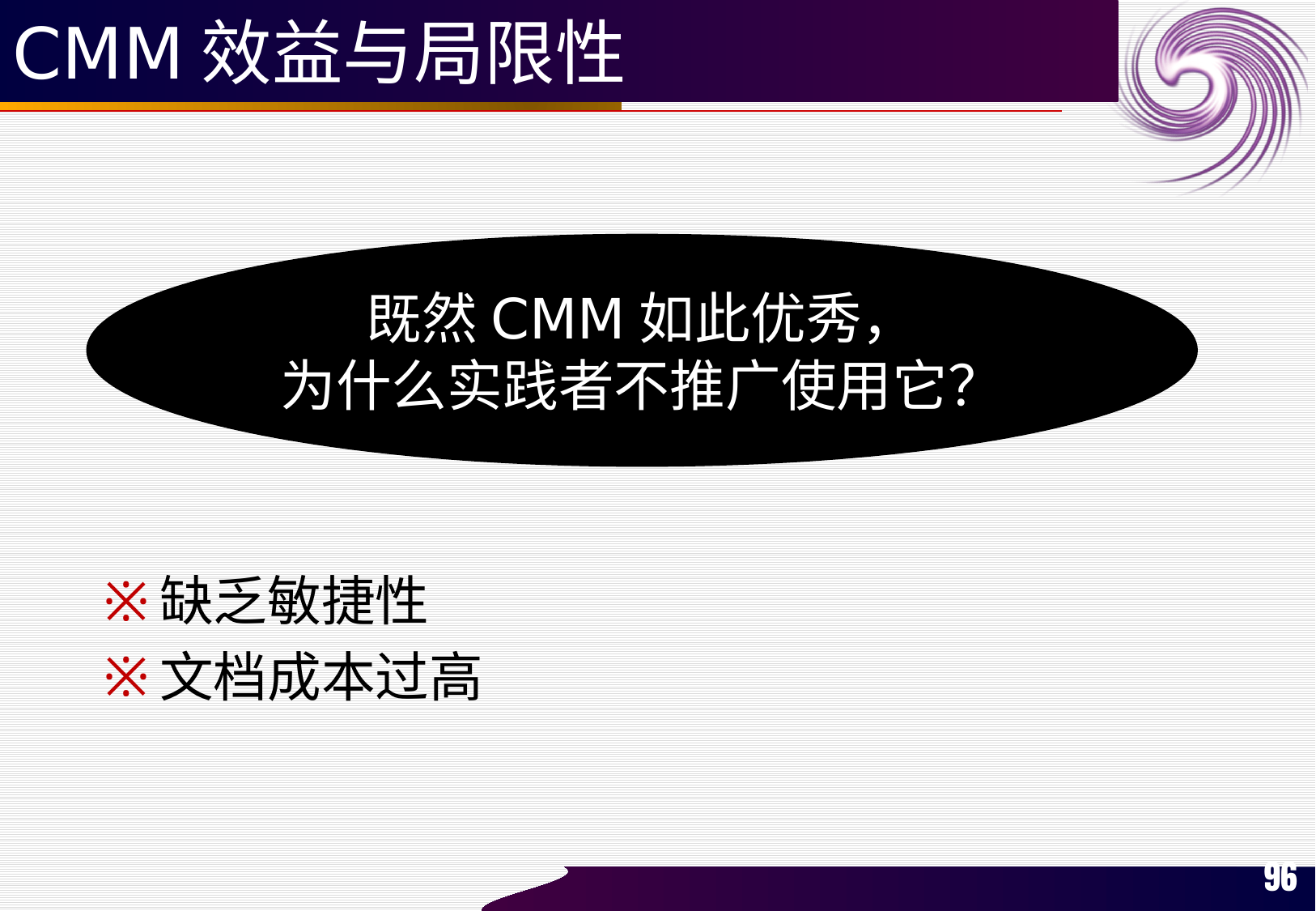

# CMM效益与局限性
既然CMM如此优秀，
为什么实践者不推广使用它？
缺乏敏捷性
文档成本过高
96